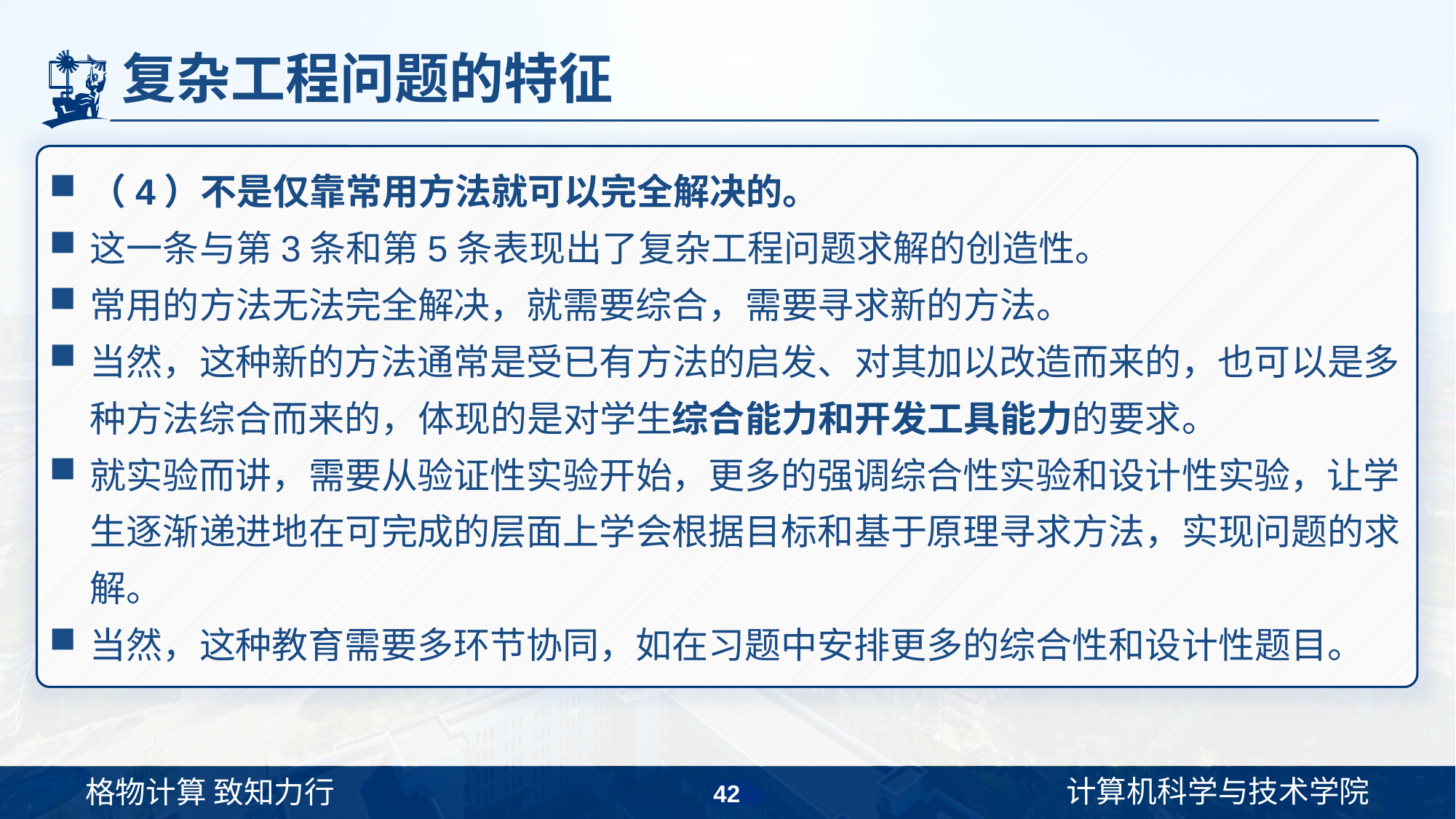

# 复杂工程问题的特征
（4）不是仅靠常用方法就可以完全解决的。
这一条与第3条和第5条表现出了复杂工程问题求解的创造性。
常用的方法无法完全解决，就需要综合，需要寻求新的方法。
当然，这种新的方法通常是受已有方法的启发、对其加以改造而来的，也可以是多种方法综合而来的，体现的是对学生综合能力和开发工具能力的要求。
就实验而讲，需要从验证性实验开始，更多的强调综合性实验和设计性实验，让学生逐渐递进地在可完成的层面上学会根据目标和基于原理寻求方法，实现问题的求解。
当然，这种教育需要多环节协同，如在习题中安排更多的综合性和设计性题目。
42